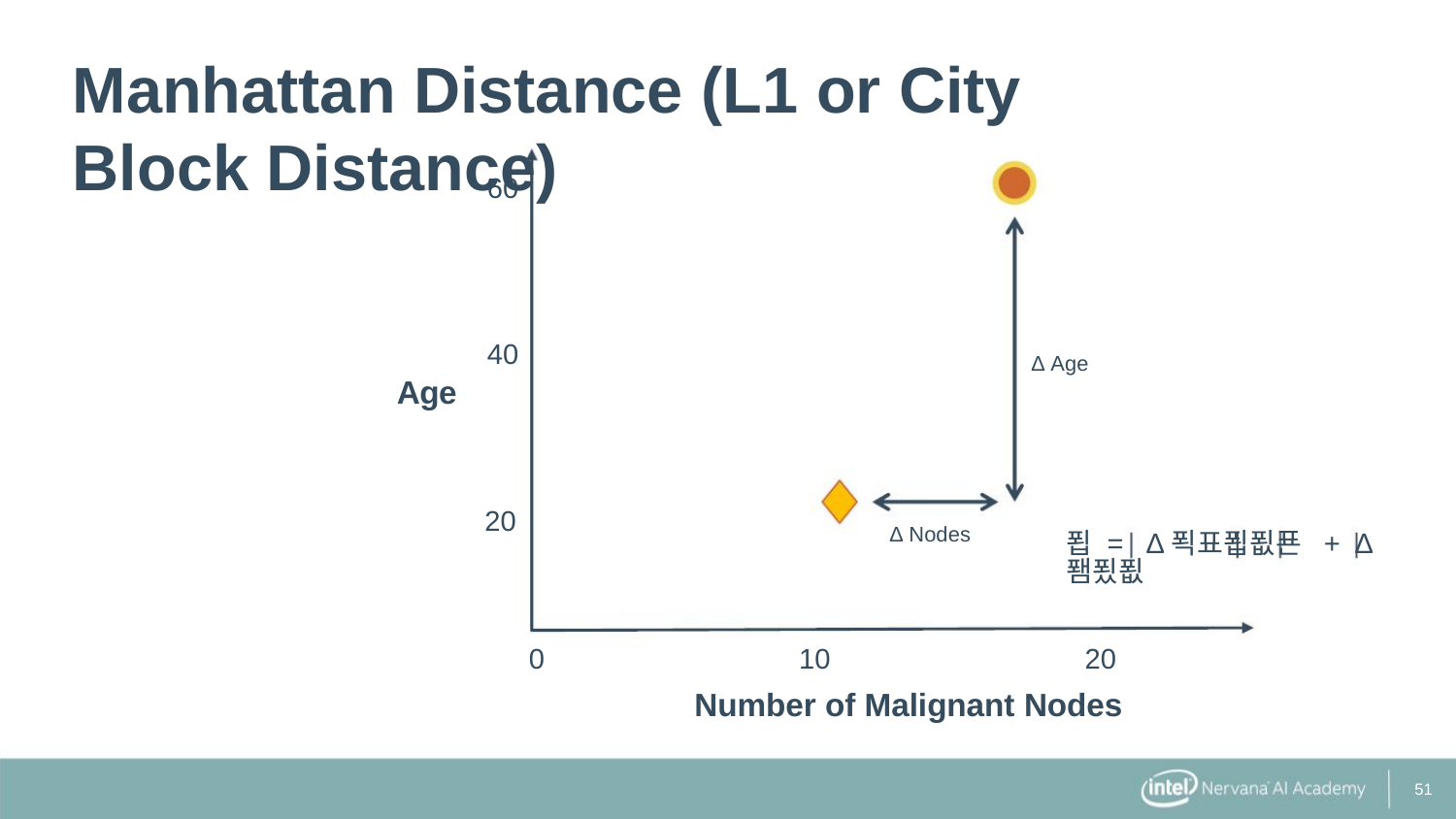

Manhattan Distance (L1 or City Block Distance)
60
40
∆ Age
Age
20
∆ Nodes
푑 = ∆푁표푑푒푠 + ∆퐴푔푒
0
10
20
Number of Malignant Nodes
51